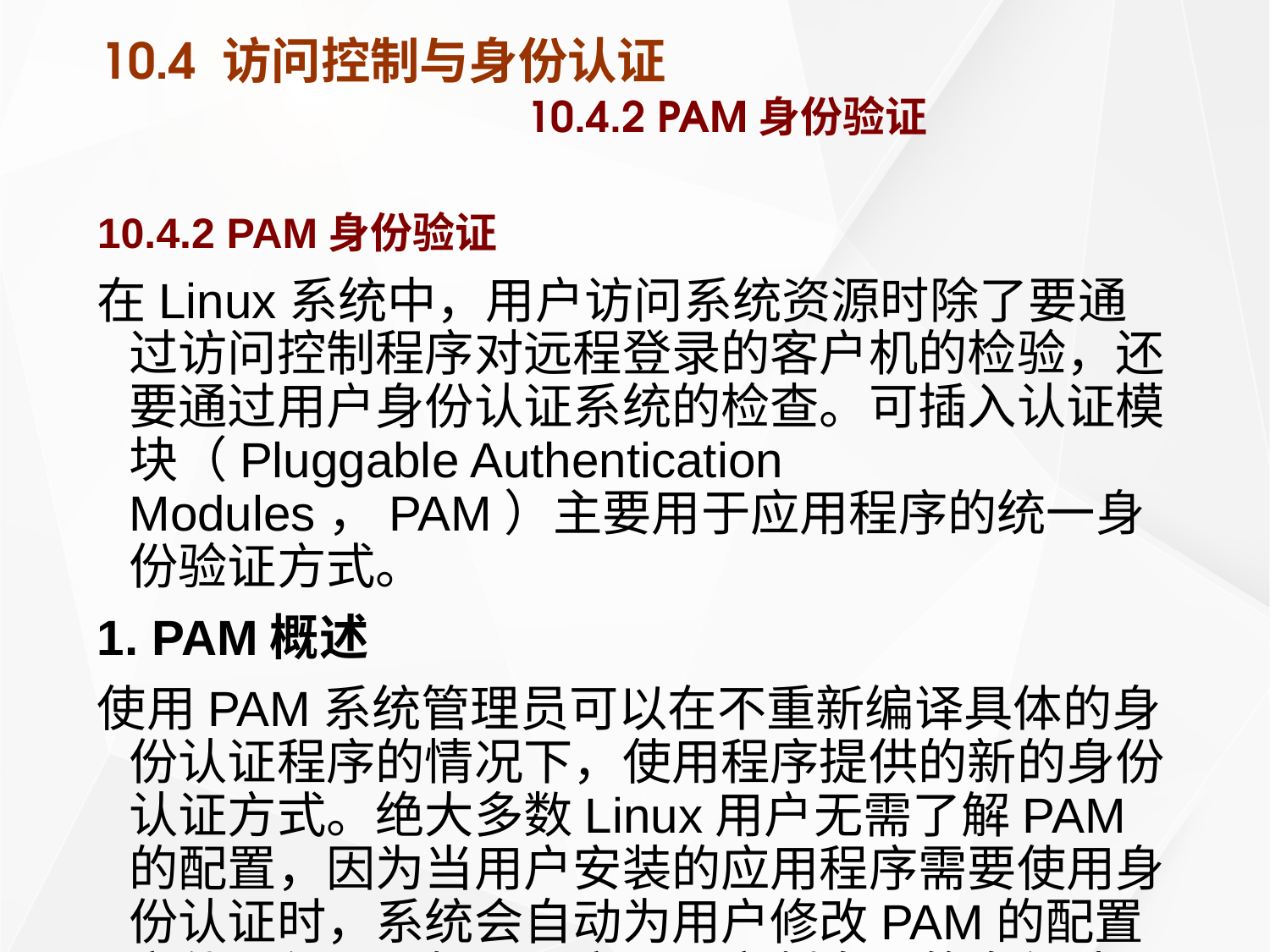

# 10.4 访问控制与身份认证 10.4.2 PAM身份验证
10.4.2 PAM身份验证
在Linux系统中，用户访问系统资源时除了要通过访问控制程序对远程登录的客户机的检验，还要通过用户身份认证系统的检查。可插入认证模块（Pluggable Authentication Modules，PAM）主要用于应用程序的统一身份验证方式。
1. PAM概述
使用PAM系统管理员可以在不重新编译具体的身份认证程序的情况下，使用程序提供的新的身份认证方式。绝大多数Linux用户无需了解PAM的配置，因为当用户安装的应用程序需要使用身份认证时，系统会自动为用户修改PAM的配置文件。但是，如果用户需要定制自己的身份认证方法，就需要自己配置PAM了。